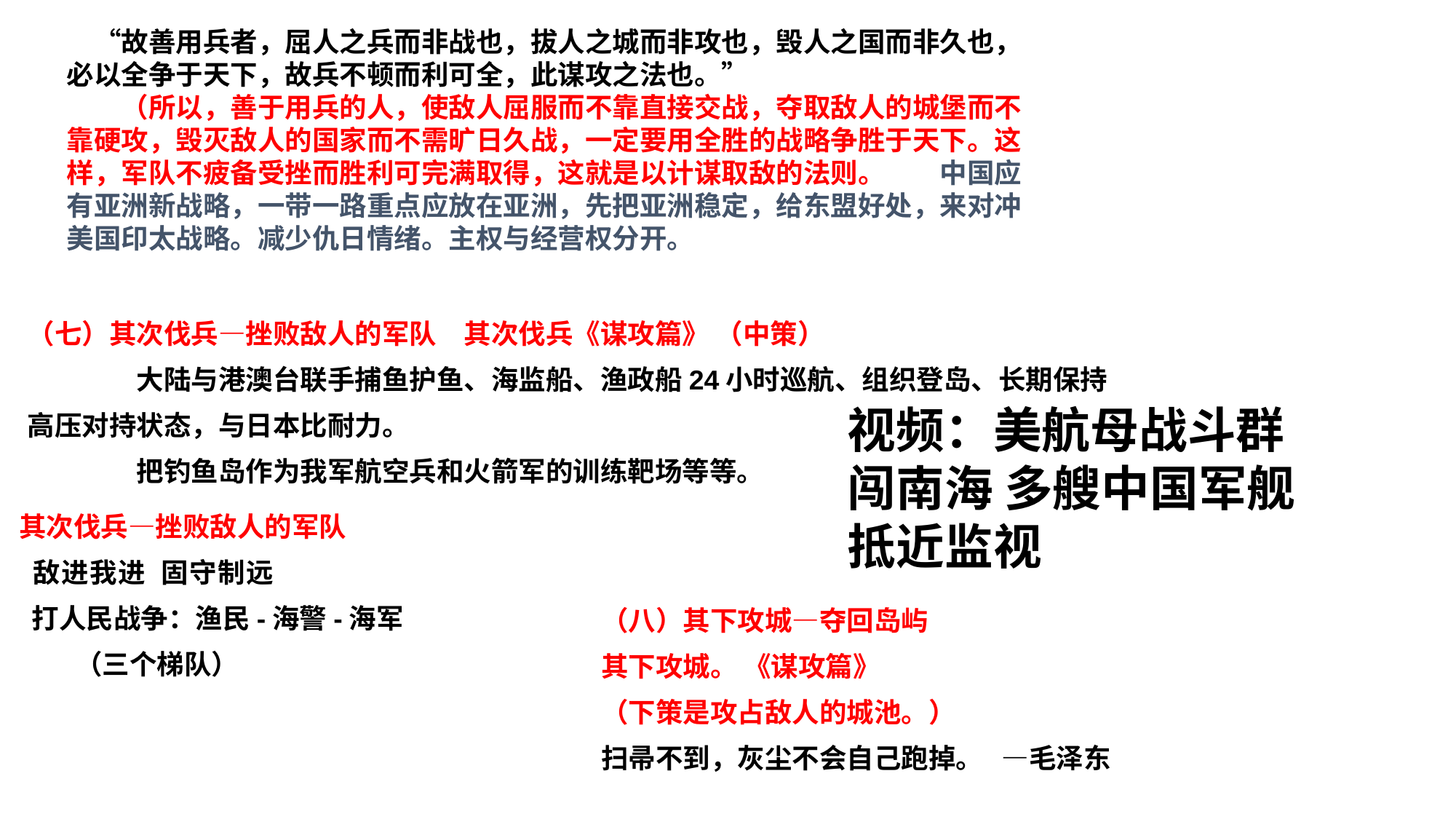

“故善用兵者，屈人之兵而非战也，拔人之城而非攻也，毁人之国而非久也，必以全争于天下，故兵不顿而利可全，此谋攻之法也。”
　　（所以，善于用兵的人，使敌人屈服而不靠直接交战，夺取敌人的城堡而不靠硬攻，毁灭敌人的国家而不需旷日久战，一定要用全胜的战略争胜于天下。这样，军队不疲备受挫而胜利可完满取得，这就是以计谋取敌的法则。	中国应有亚洲新战略，一带一路重点应放在亚洲，先把亚洲稳定，给东盟好处，来对冲美国印太战略。减少仇日情绪。主权与经营权分开。
（七）其次伐兵—挫败敌人的军队	其次伐兵《谋攻篇》 （中策）
	大陆与港澳台联手捕鱼护鱼、海监船、渔政船24小时巡航、组织登岛、长期保持高压对持状态，与日本比耐力。
	把钓鱼岛作为我军航空兵和火箭军的训练靶场等等。
视频：美航母战斗群闯南海 多艘中国军舰抵近监视
其次伐兵—挫败敌人的军队
 敌进我进  固守制远
 打人民战争：渔民-海警-海军
        （三个梯队）
（八）其下攻城—夺回岛屿
其下攻城。 《谋攻篇》
（下策是攻占敌人的城池。）
扫帚不到，灰尘不会自己跑掉。   —毛泽东